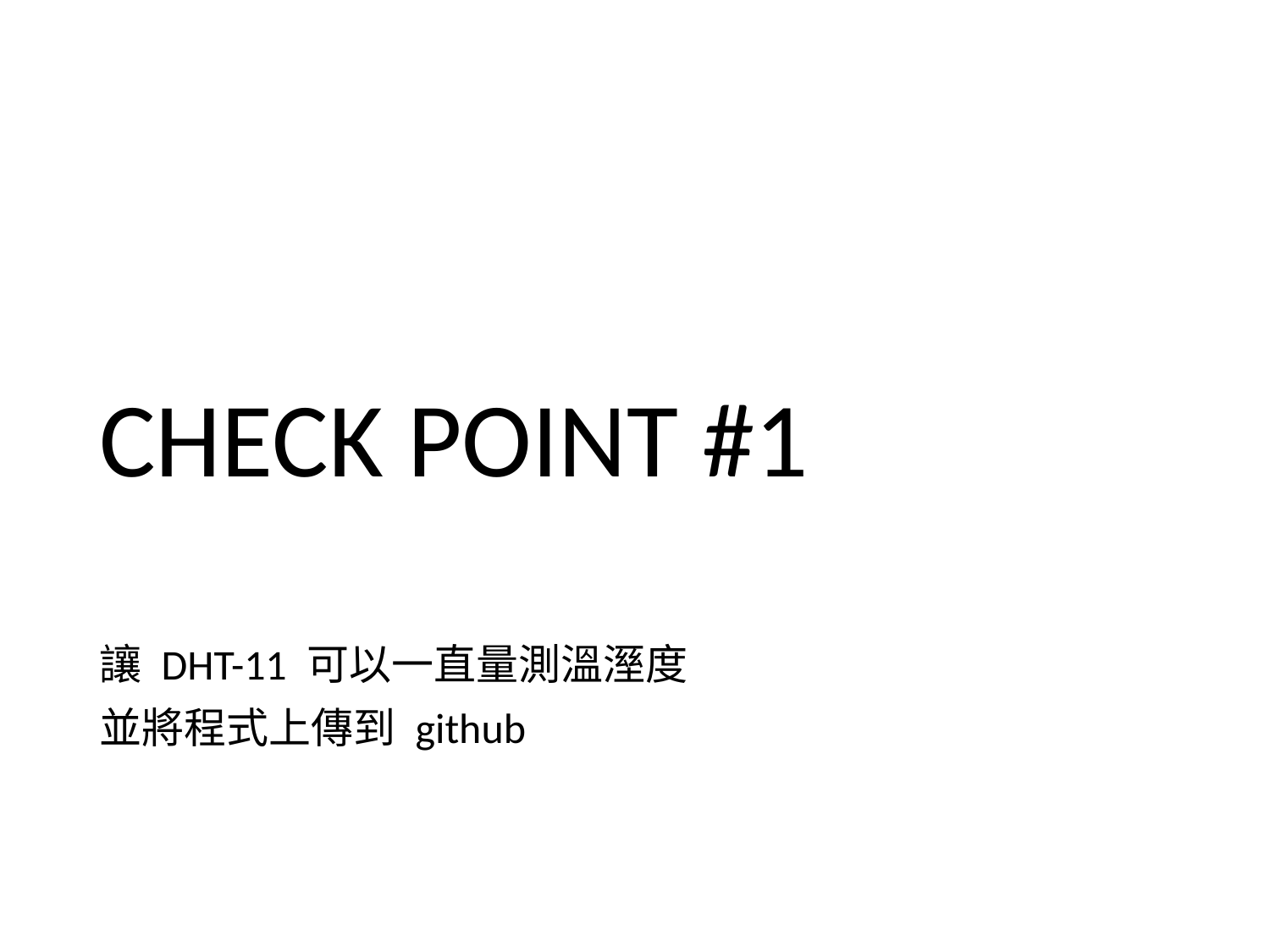

# CHECK POINT #1
讓 DHT-11 可以一直量測溫溼度
並將程式上傳到 github